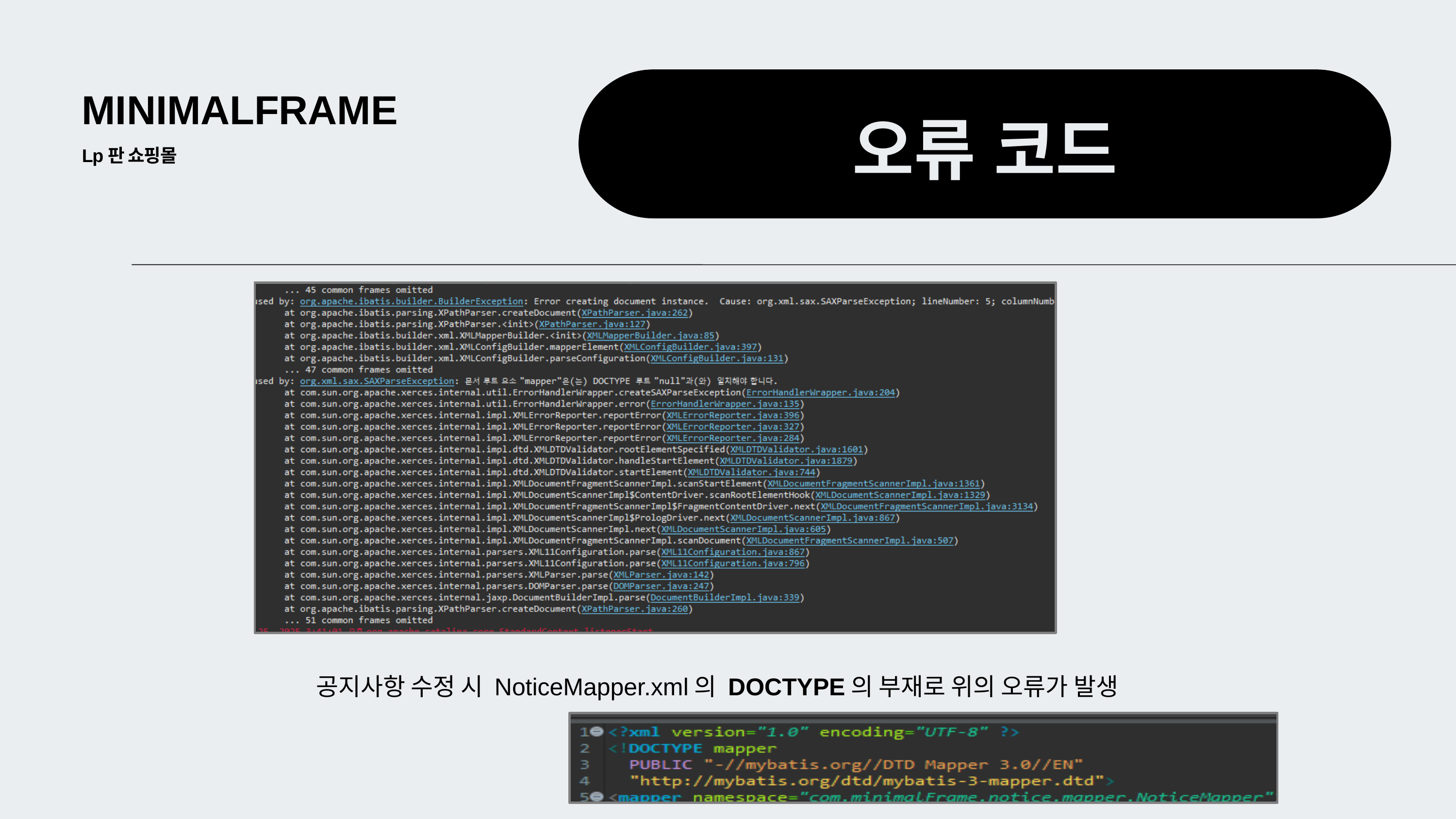

MINIMALFRAME
오류 코드
Lp판 쇼핑몰

공지사항 수정 시 NoticeMapper.xml의 DOCTYPE의 부재로 위의 오류가 발생